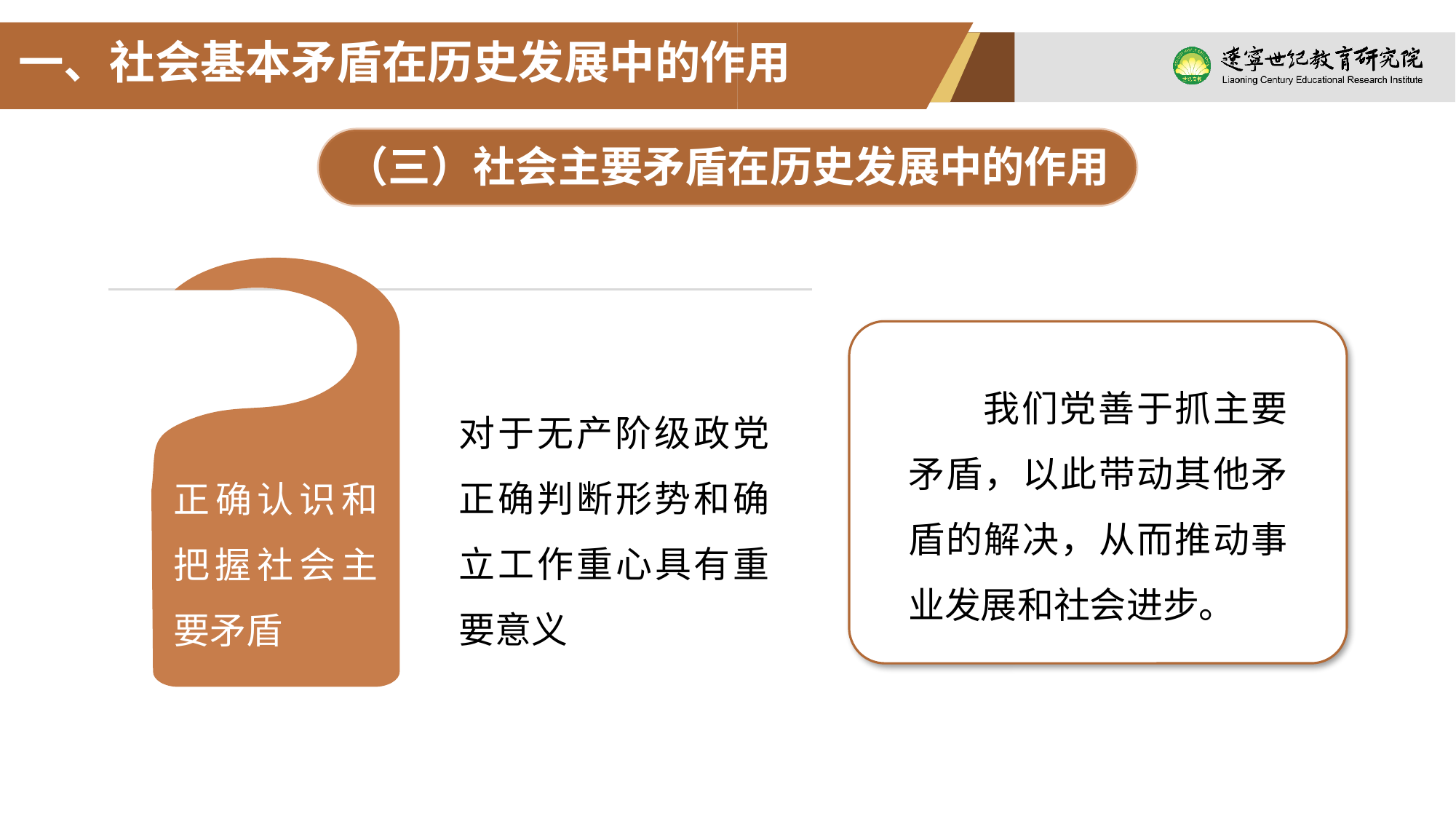

一、社会基本矛盾在历史发展中的作用
（三）社会主要矛盾在历史发展中的作用

我们党善于抓主要矛盾，以此带动其他矛盾的解决，从而推动事业发展和社会进步。
对于无产阶级政党正确判断形势和确立工作重心具有重要意义
正确认识和把握社会主要矛盾